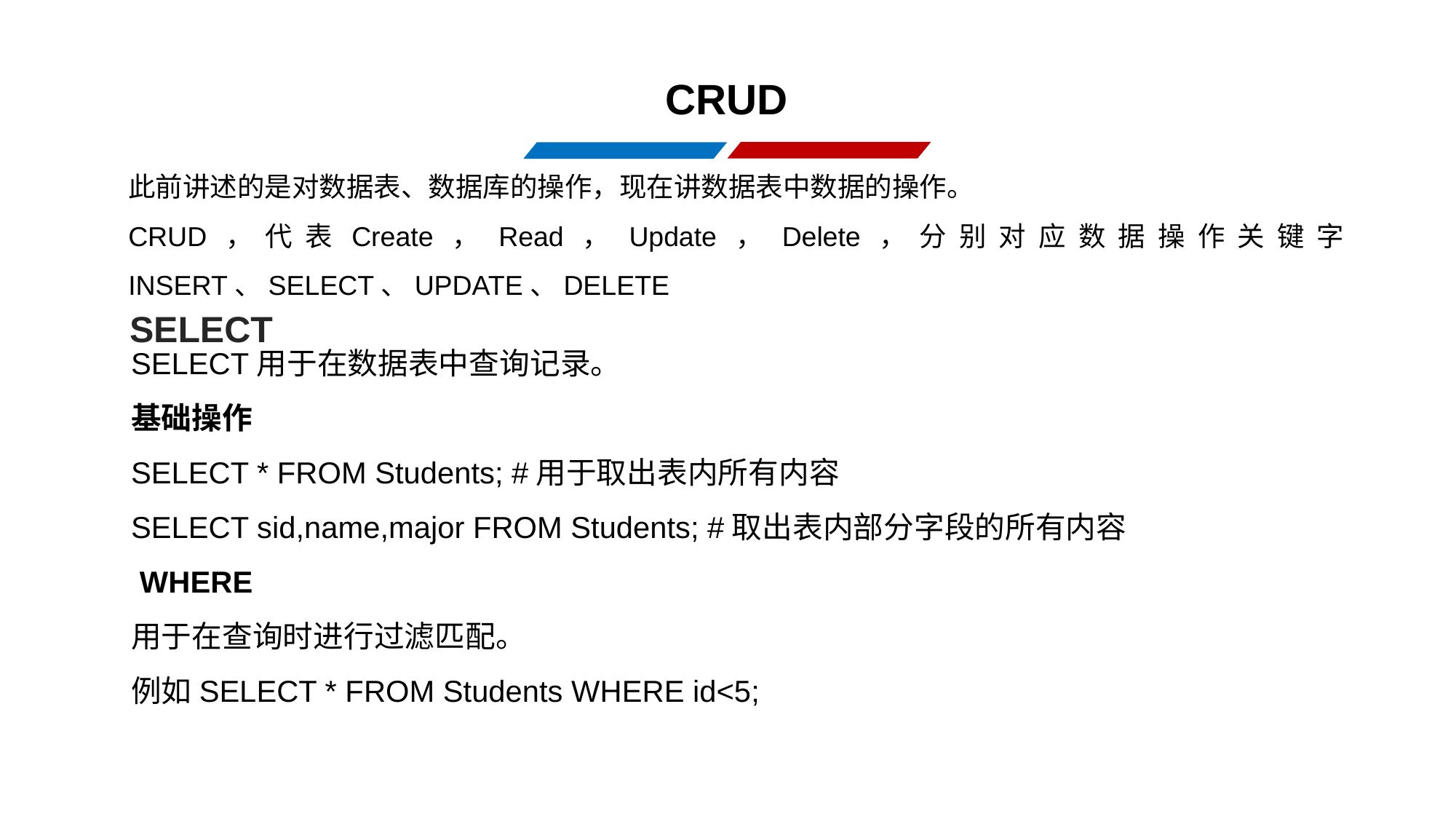

CRUD

此前讲述的是对数据表、数据库的操作，现在讲数据表中数据的操作。
CRUD，代表Create，Read，Update，Delete，分别对应数据操作关键字INSERT、SELECT、UPDATE、DELETE
SELECT
SELECT用于在数据表中查询记录。
基础操作
SELECT * FROM Students; #用于取出表内所有内容
SELECT sid,name,major FROM Students; #取出表内部分字段的所有内容
 WHERE
用于在查询时进行过滤匹配。
例如SELECT * FROM Students WHERE id<5;